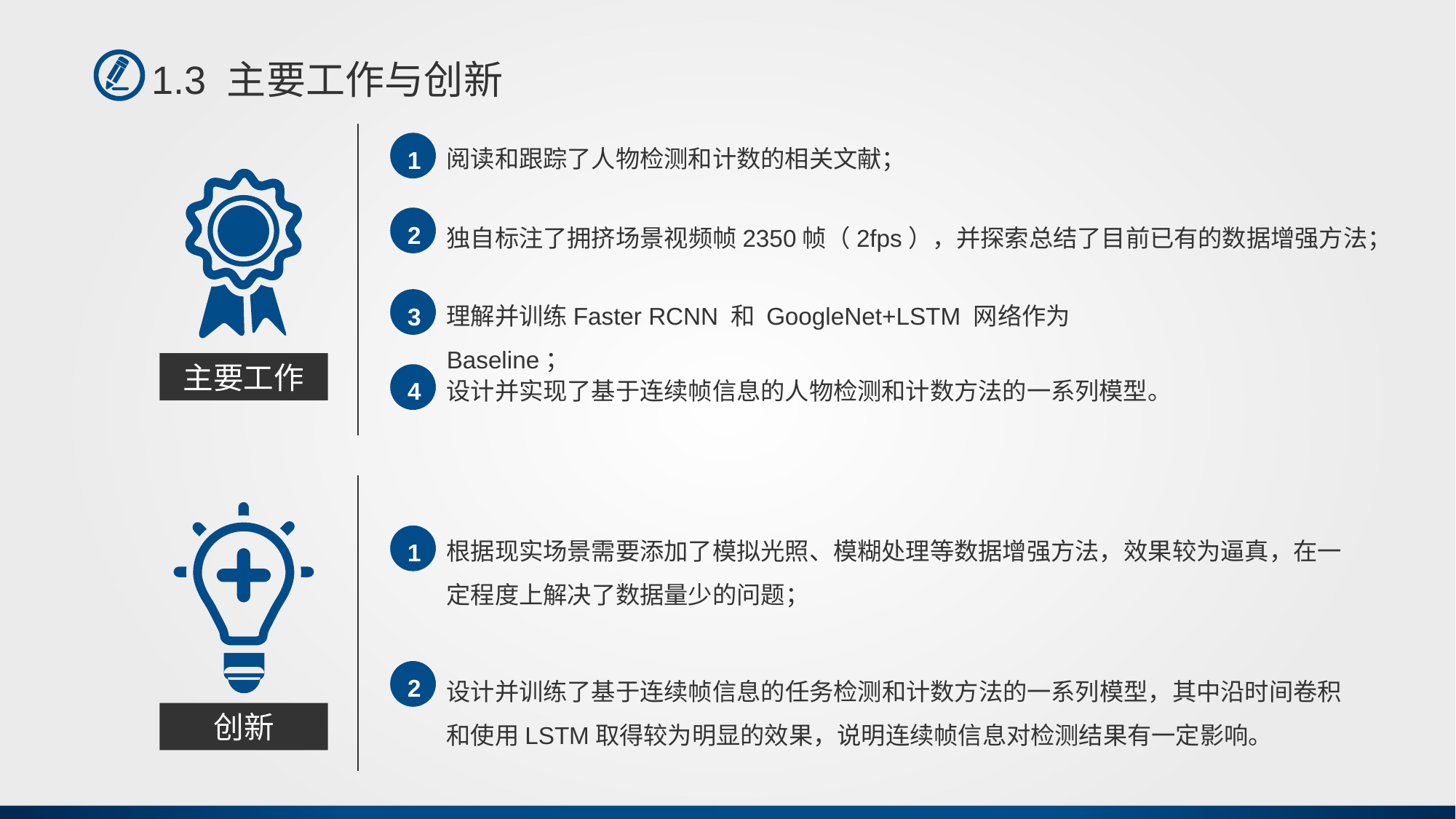

1.3 主要工作与创新
阅读和跟踪了人物检测和计数的相关文献；
1

独自标注了拥挤场景视频帧2350帧（2fps），并探索总结了目前已有的数据增强方法；
2
理解并训练Faster RCNN 和 GoogleNet+LSTM 网络作为Baseline；
3
主要工作
设计并实现了基于连续帧信息的人物检测和计数方法的一系列模型。
4

根据现实场景需要添加了模拟光照、模糊处理等数据增强方法，效果较为逼真，在一定程度上解决了数据量少的问题；
1
设计并训练了基于连续帧信息的任务检测和计数方法的一系列模型，其中沿时间卷积和使用LSTM取得较为明显的效果，说明连续帧信息对检测结果有一定影响。
2
创新